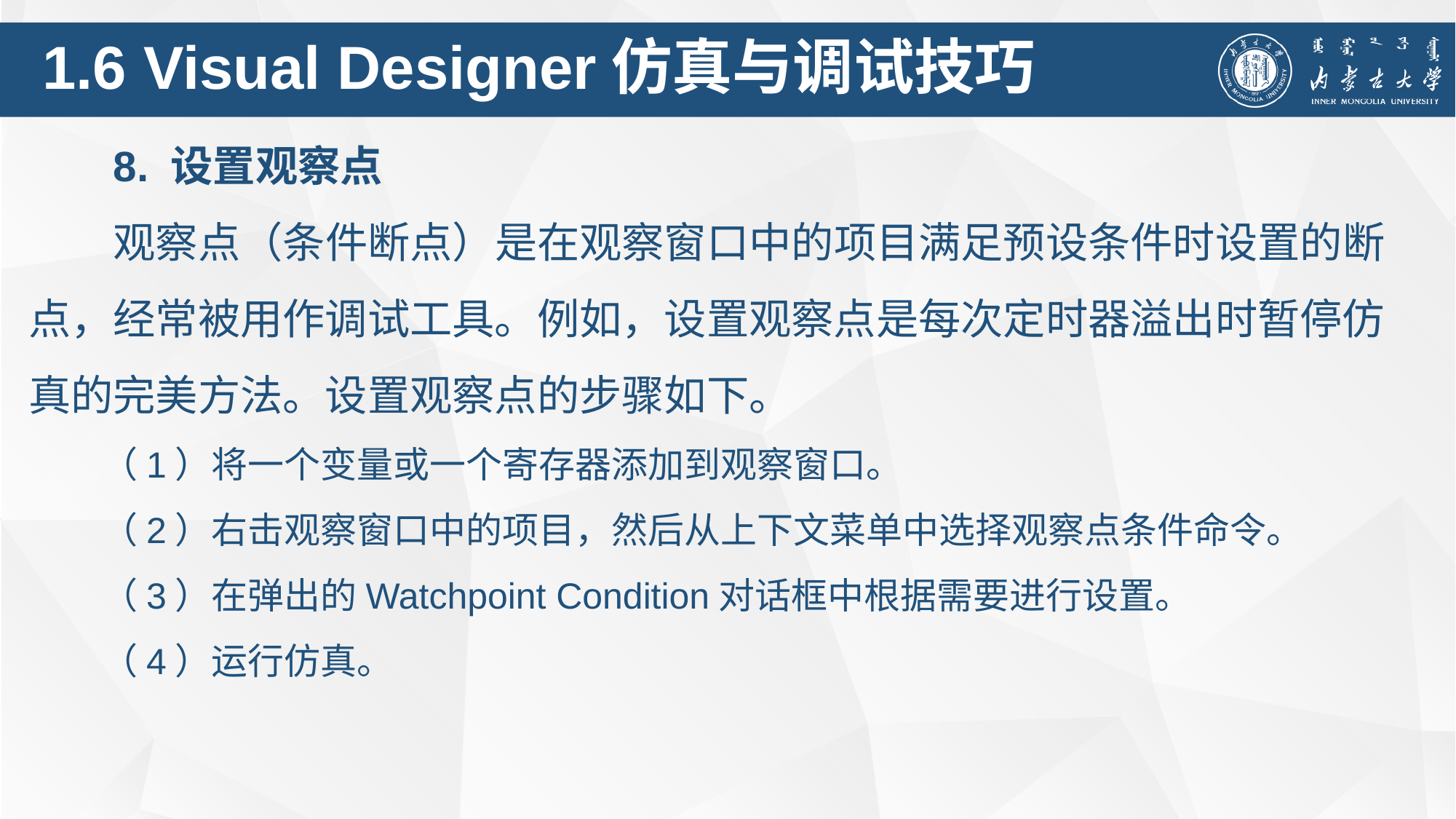

1.6 Visual Designer仿真与调试技巧

8. 设置观察点
观察点（条件断点）是在观察窗口中的项目满足预设条件时设置的断点，经常被用作调试工具。例如，设置观察点是每次定时器溢出时暂停仿真的完美方法。设置观察点的步骤如下。
（1）将一个变量或一个寄存器添加到观察窗口。
（2）右击观察窗口中的项目，然后从上下文菜单中选择观察点条件命令。
（3）在弹出的Watchpoint Condition对话框中根据需要进行设置。
（4）运行仿真。